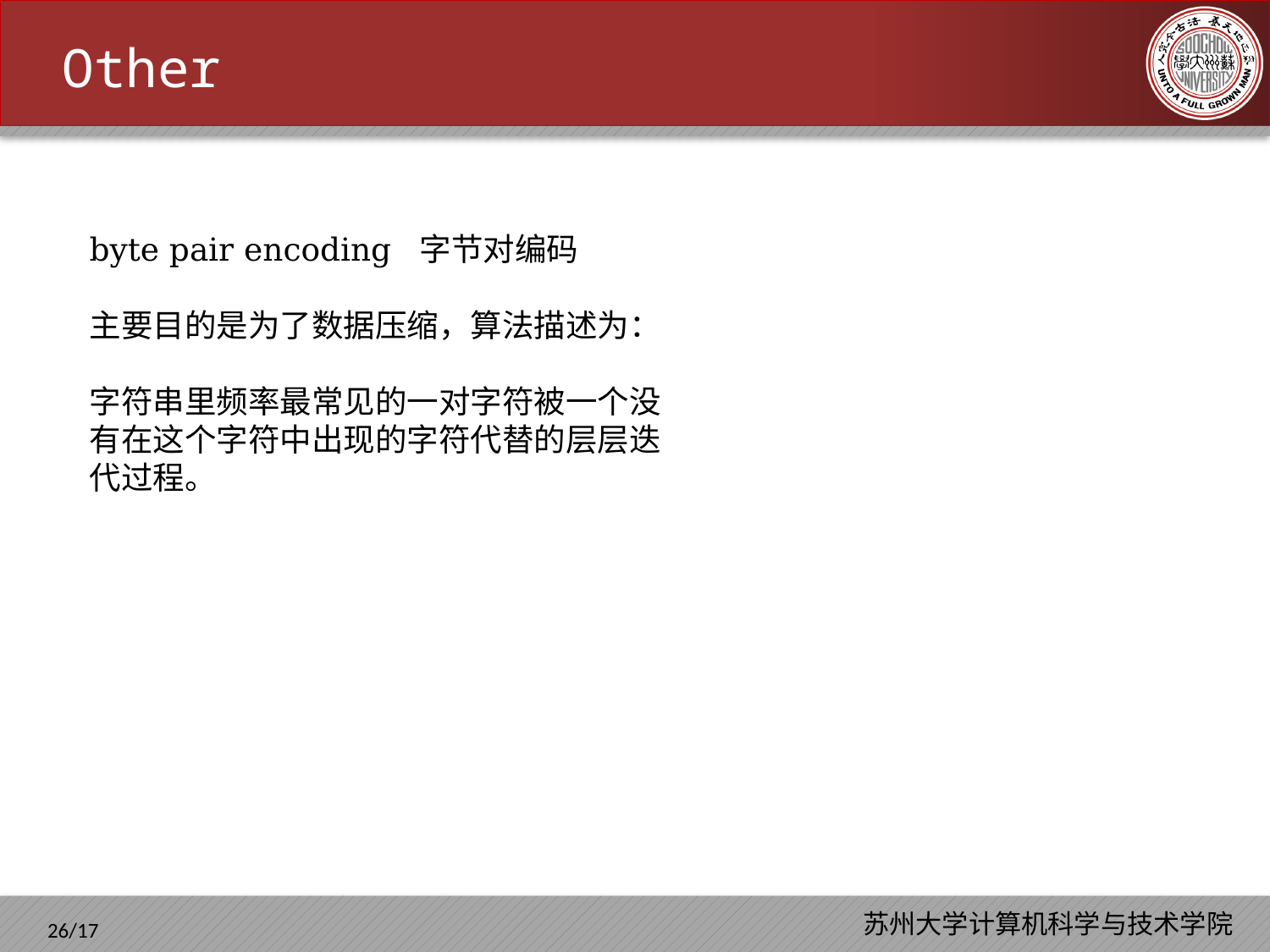

Other
byte pair encoding  字节对编码

主要目的是为了数据压缩，算法描述为：

字符串里频率最常见的一对字符被一个没有在这个字符中出现的字符代替的层层迭代过程。